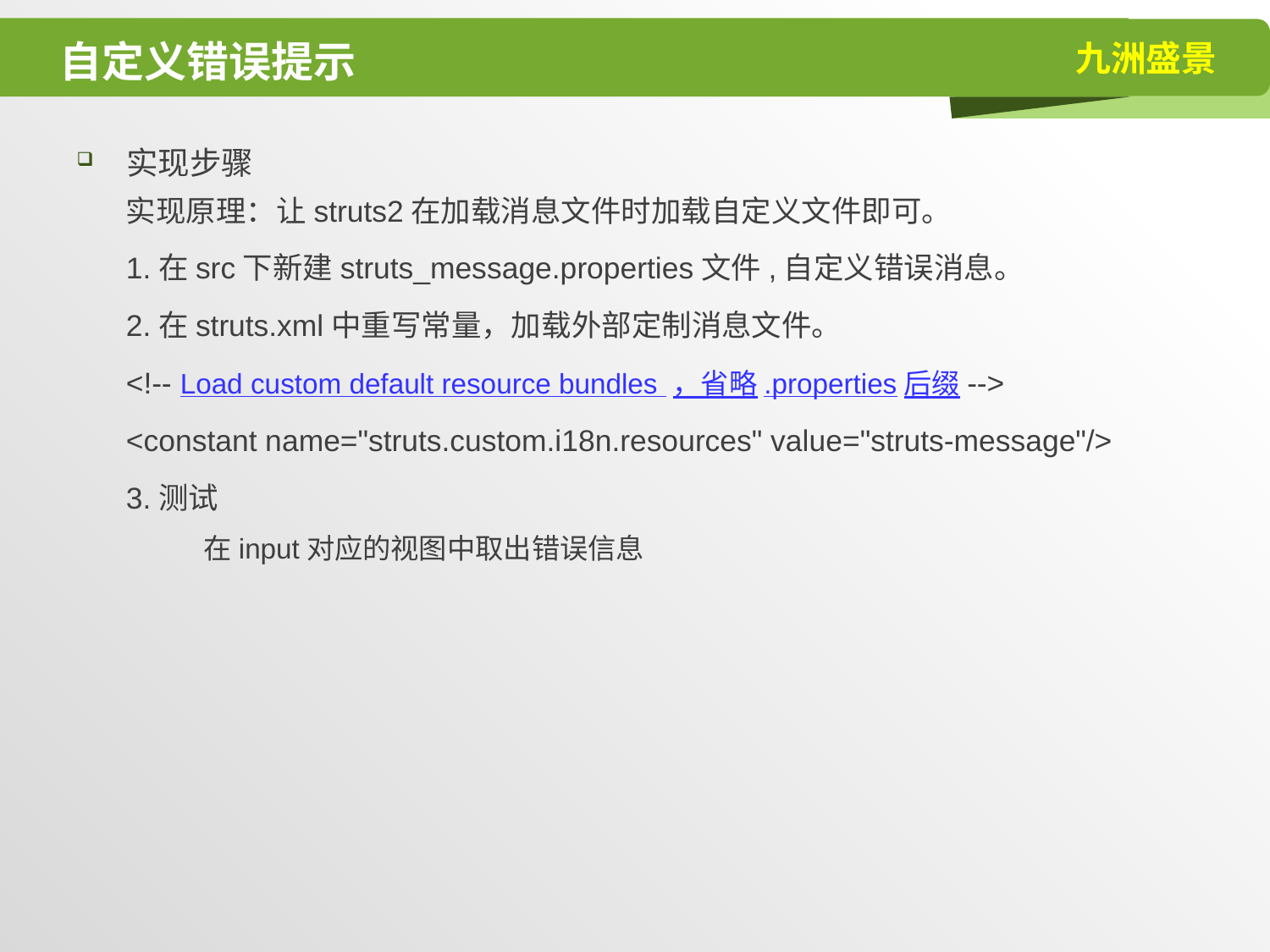

# 自定义错误提示
实现步骤
实现原理：让struts2在加载消息文件时加载自定义文件即可。
1.在src下新建struts_message.properties文件,自定义错误消息。
2.在struts.xml中重写常量，加载外部定制消息文件。
<!-- Load custom default resource bundles ，省略.properties后缀-->
<constant name="struts.custom.i18n.resources" value="struts-message"/>
3.测试
在input对应的视图中取出错误信息